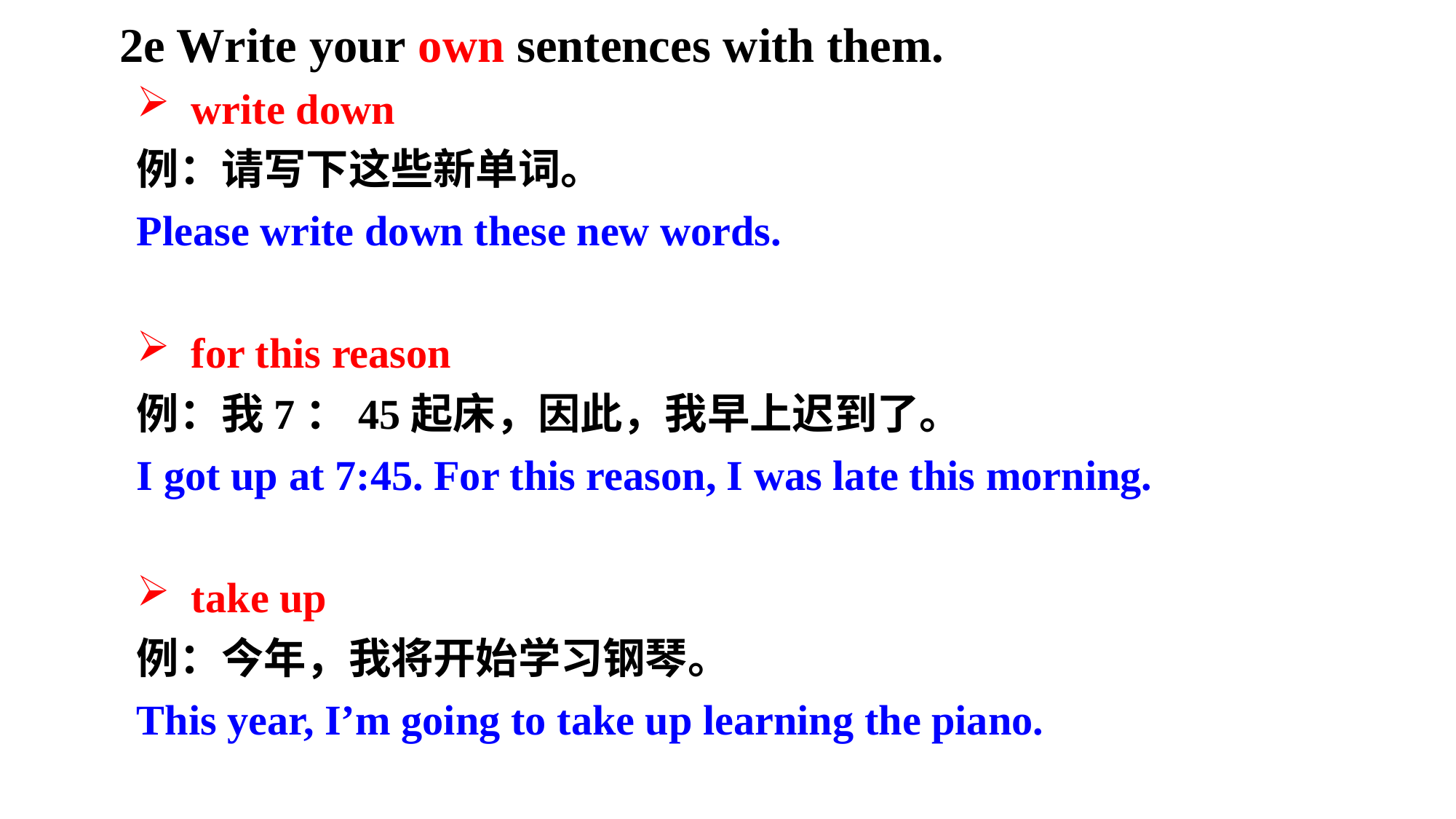

2e Write your own sentences with them.
write down
例：请写下这些新单词。
Please write down these new words.

for this reason
例：我7：45起床，因此，我早上迟到了。
I got up at 7:45. For this reason, I was late this morning.

take up
例：今年，我将开始学习钢琴。
This year, I’m going to take up learning the piano.